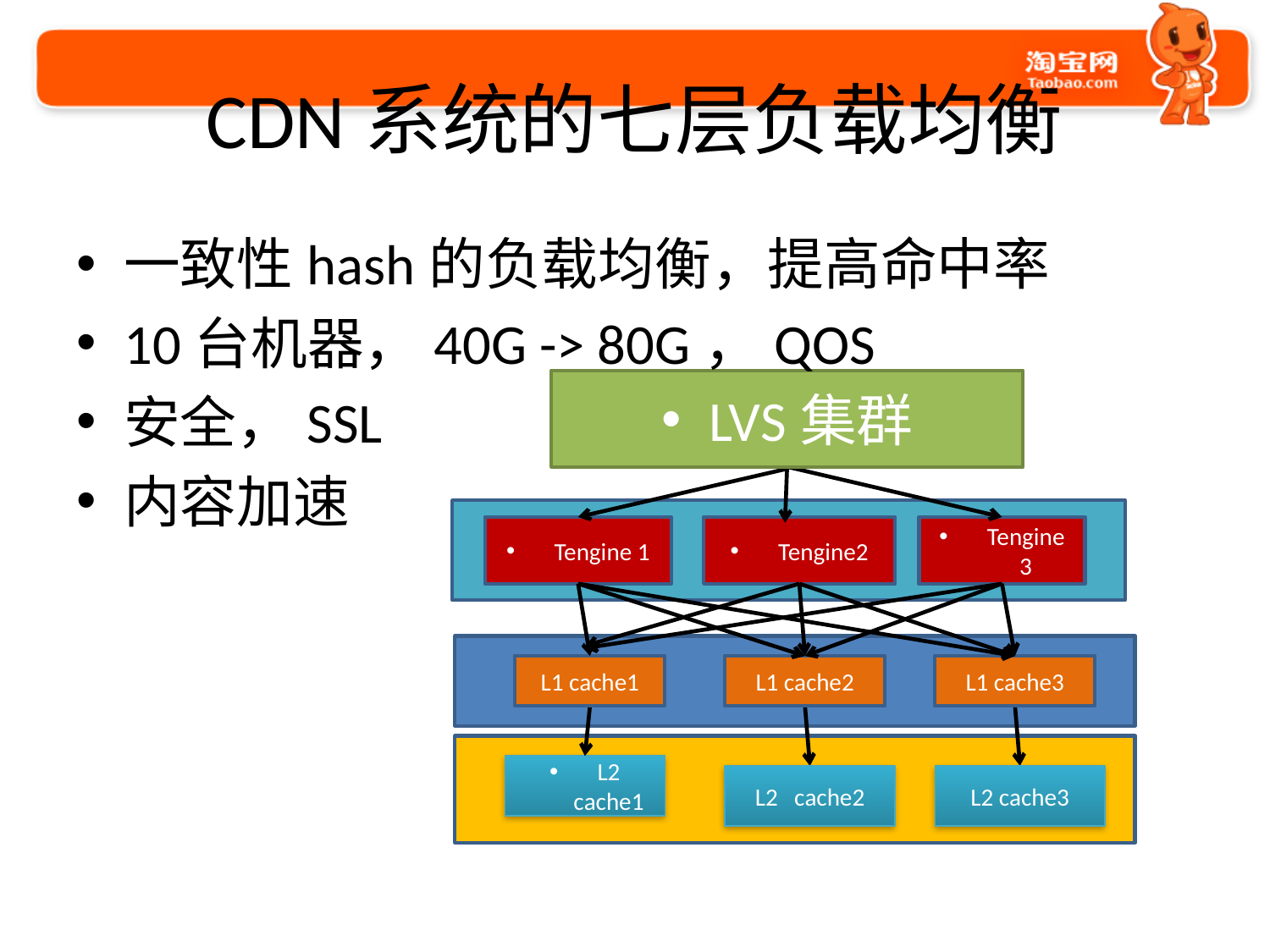

# CDN系统的七层负载均衡
一致性hash的负载均衡，提高命中率
10台机器，40G -> 80G，QOS
安全，SSL
内容加速

LVS集群

Tengine 1
Tengine2
Tengine 3

L2 cache1

L1 cache1
L1 cache2
L1 cache3
L2   cache2
L2 cache3